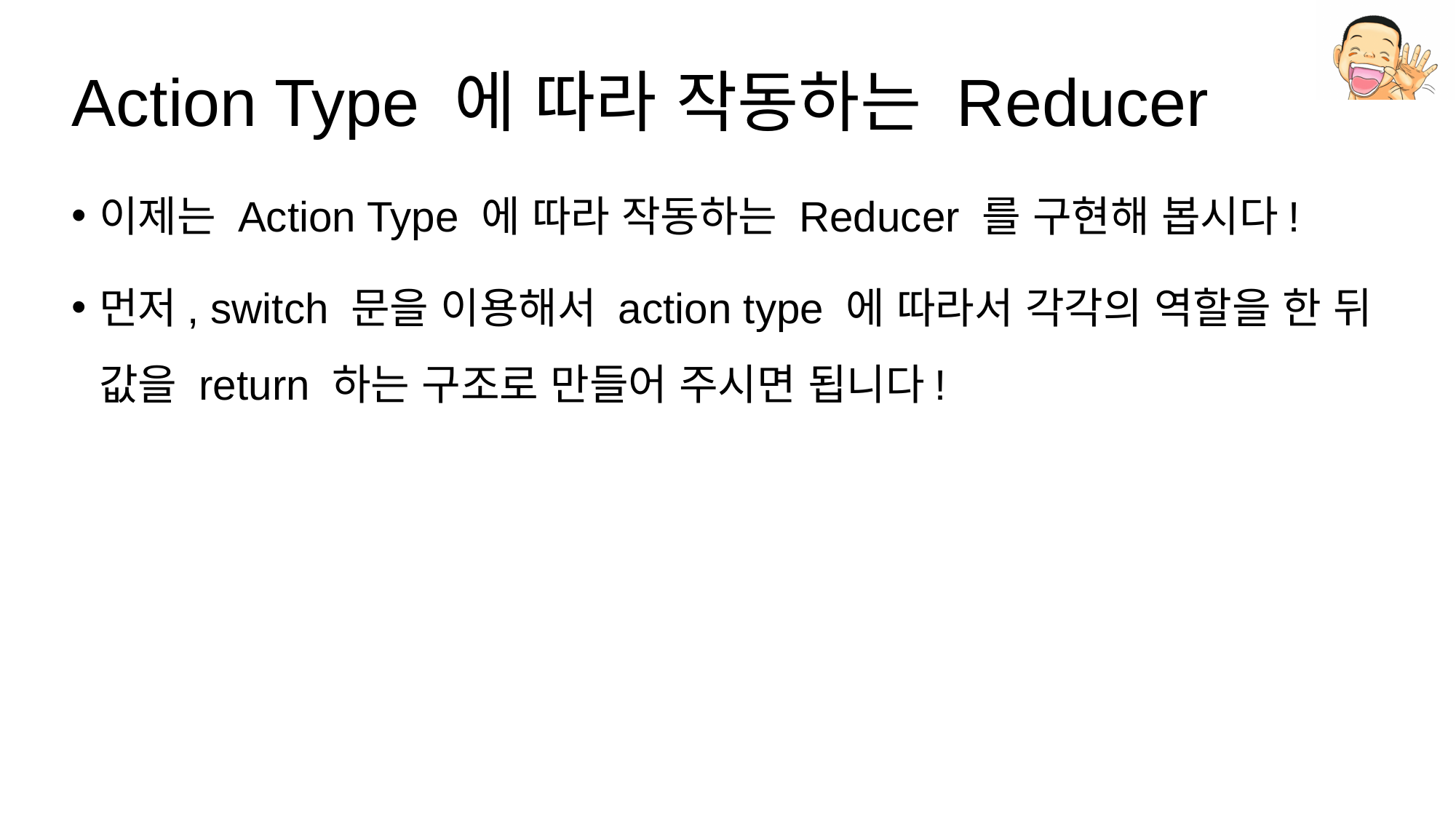

# Action Type 에 따라 작동하는 Reducer
이제는 Action Type 에 따라 작동하는 Reducer 를 구현해 봅시다!
먼저, switch 문을 이용해서 action type 에 따라서 각각의 역할을 한 뒤 값을 return 하는 구조로 만들어 주시면 됩니다!